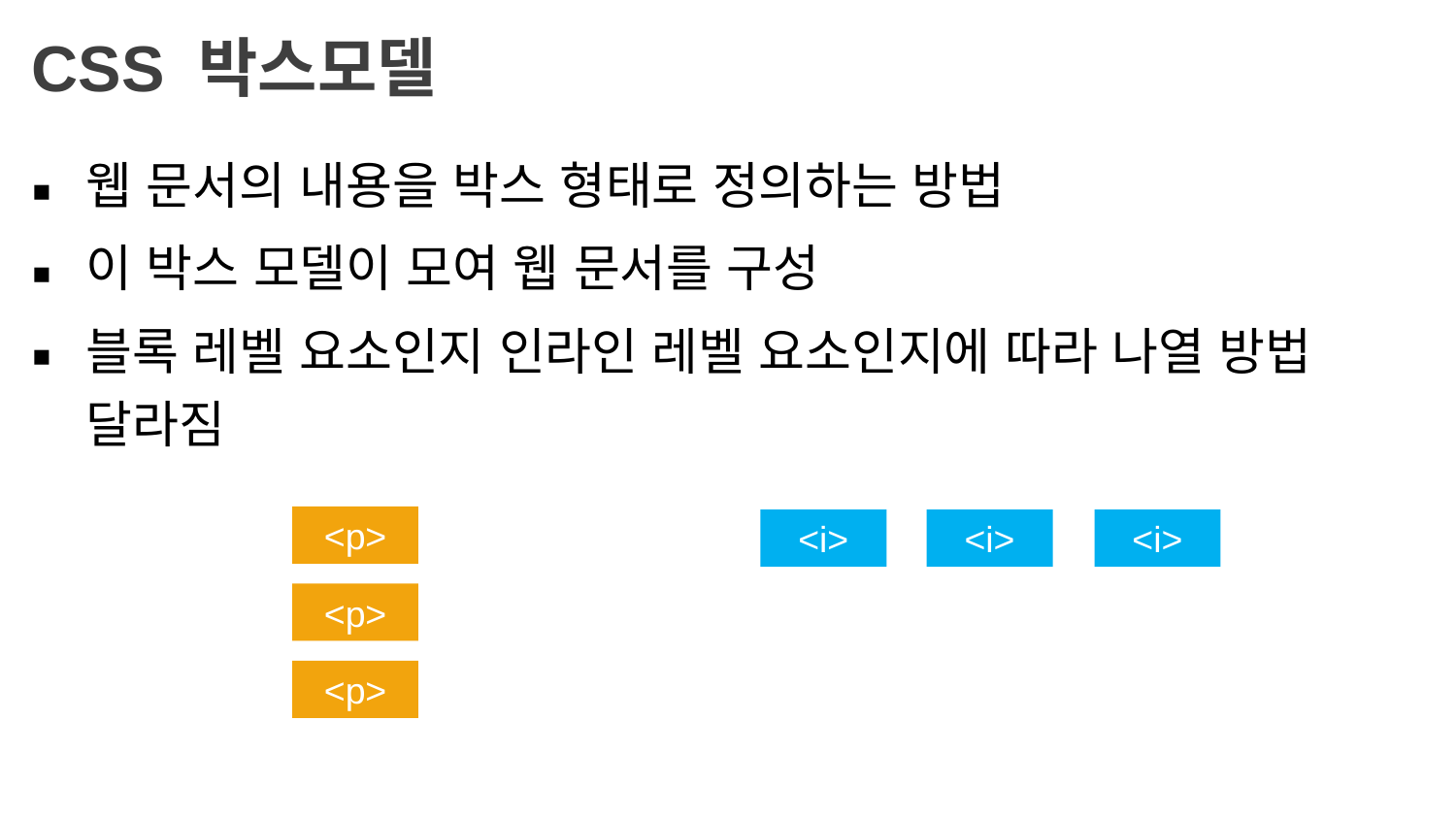

CSS 박스모델
웹 문서의 내용을 박스 형태로 정의하는 방법
이 박스 모델이 모여 웹 문서를 구성
블록 레벨 요소인지 인라인 레벨 요소인지에 따라 나열 방법 달라짐
<p>
<i>
<i>
<i>
<p>
<p>